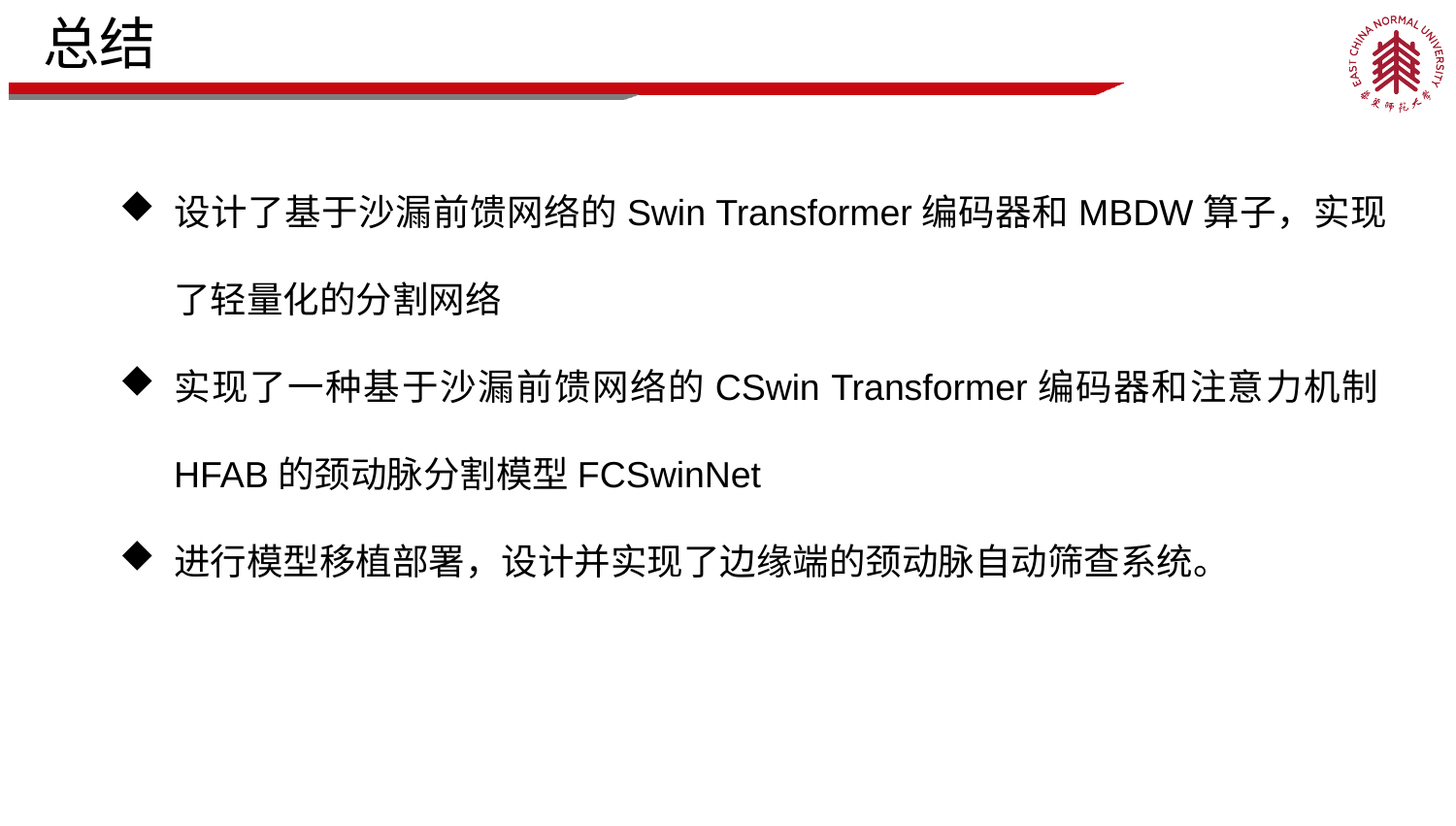

总结
设计了基于沙漏前馈网络的Swin Transformer编码器和MBDW算子，实现了轻量化的分割网络
实现了一种基于沙漏前馈网络的CSwin Transformer编码器和注意力机制HFAB的颈动脉分割模型FCSwinNet
进行模型移植部署，设计并实现了边缘端的颈动脉自动筛查系统。